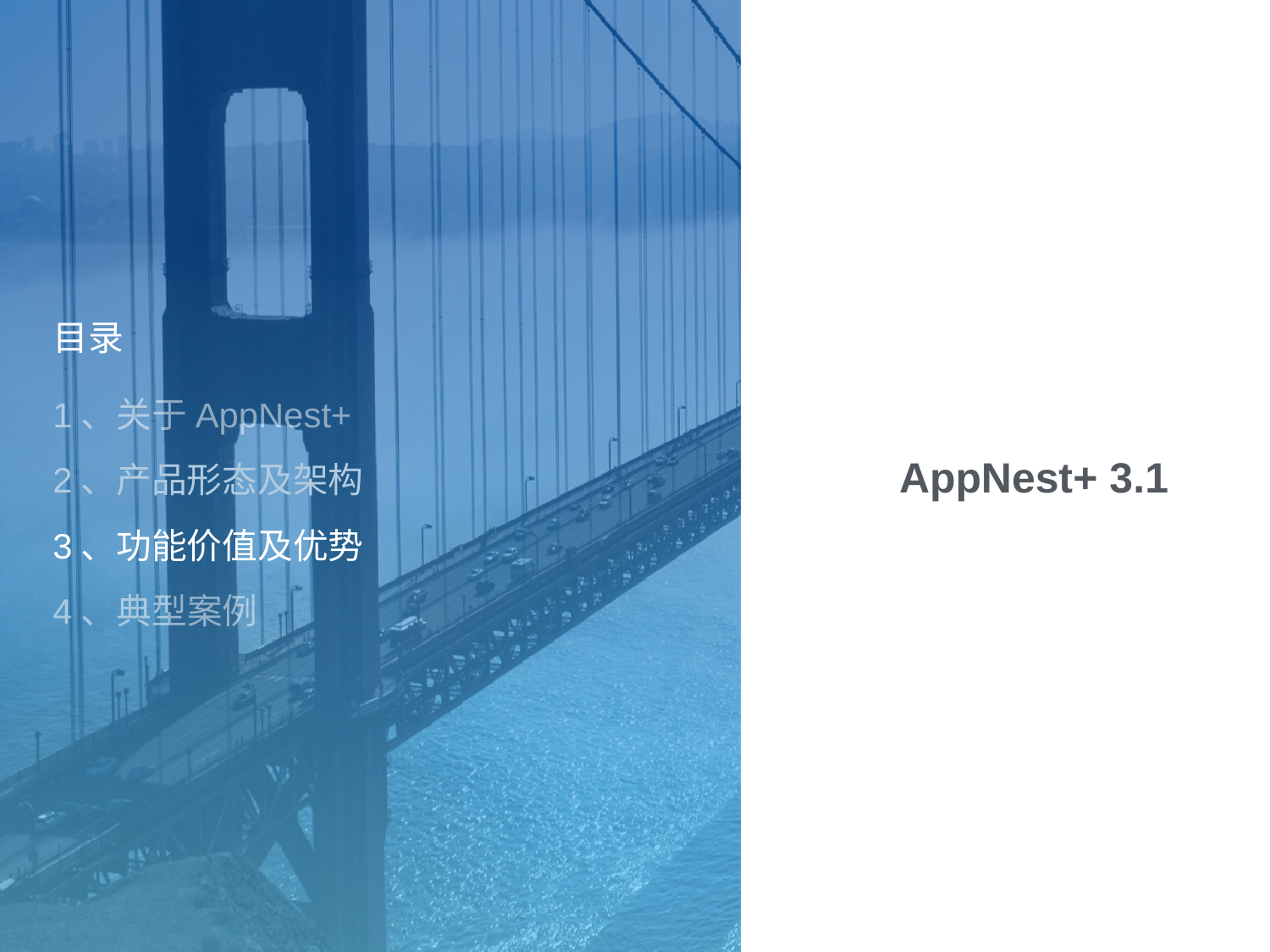

目录
1、关于AppNest+
2、产品形态及架构
3、功能价值及优势
4、典型案例
# AppNest+ 3.1